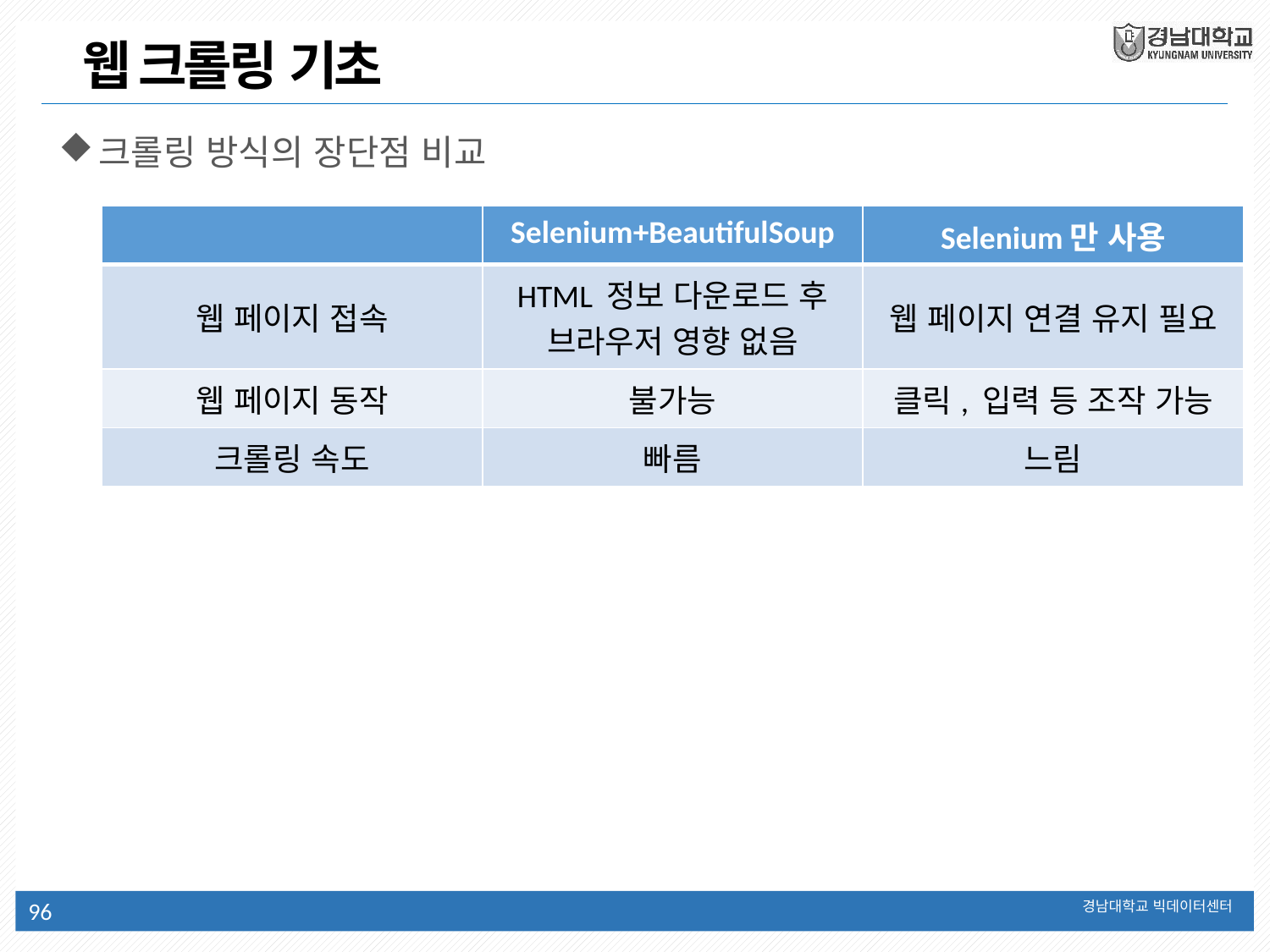

웹 크롤링 기초
크롤링 방식의 장단점 비교
|  | Selenium+BeautifulSoup | Selenium만 사용 |
| --- | --- | --- |
| 웹 페이지 접속 | HTML 정보 다운로드 후 브라우저 영향 없음 | 웹 페이지 연결 유지 필요 |
| 웹 페이지 동작 | 불가능 | 클릭, 입력 등 조작 가능 |
| 크롤링 속도 | 빠름 | 느림 |
96